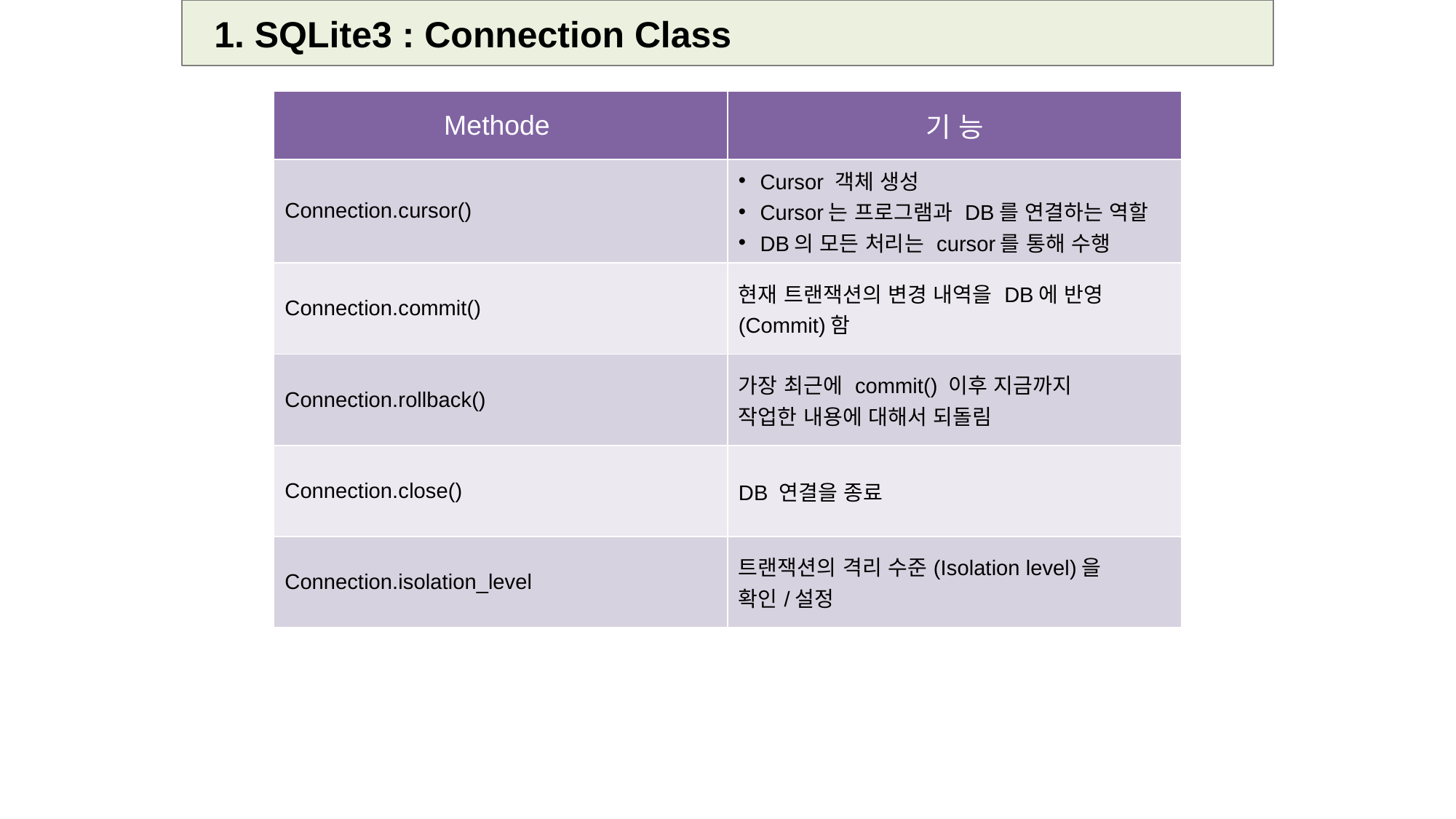

1. SQLite3 : Connection Class

| Methode | 기 능 |
| --- | --- |
| Connection.cursor() | Cursor 객체 생성 Cursor는 프로그램과 DB를 연결하는 역할 DB의 모든 처리는 cursor를 통해 수행 |
| Connection.commit() | 현재 트랜잭션의 변경 내역을 DB에 반영(Commit)함 |
| Connection.rollback() | 가장 최근에 commit() 이후 지금까지 작업한 내용에 대해서 되돌림 |
| Connection.close() | DB 연결을 종료 |
| Connection.isolation\_level | 트랜잭션의 격리 수준(Isolation level)을 확인/설정 |